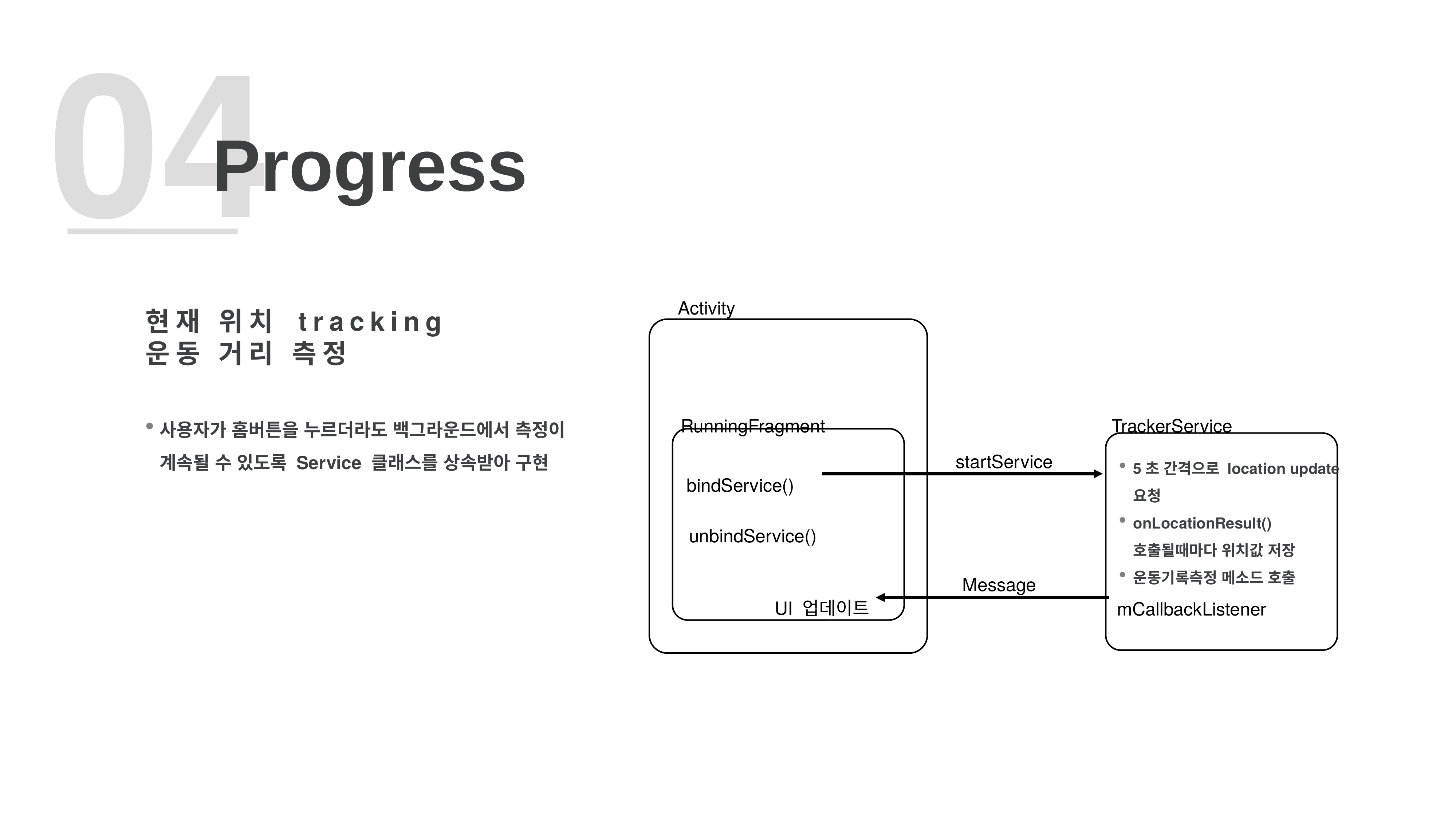

04
Progress

Activity

RunningFragment
TrackerService

startService
5초 간격으로 location update
요청
onLocationResult()
호출될때마다 위치값 저장
운동기록측정 메소드 호출

bindService()

unbindService()
Message
UI 업데이트
mCallbackListener

현재 위치 tracking
운동 거리 측정

사용자가 홈버튼을 누르더라도 백그라운드에서 측정이 계속될 수 있도록 Service 클래스를 상속받아 구현